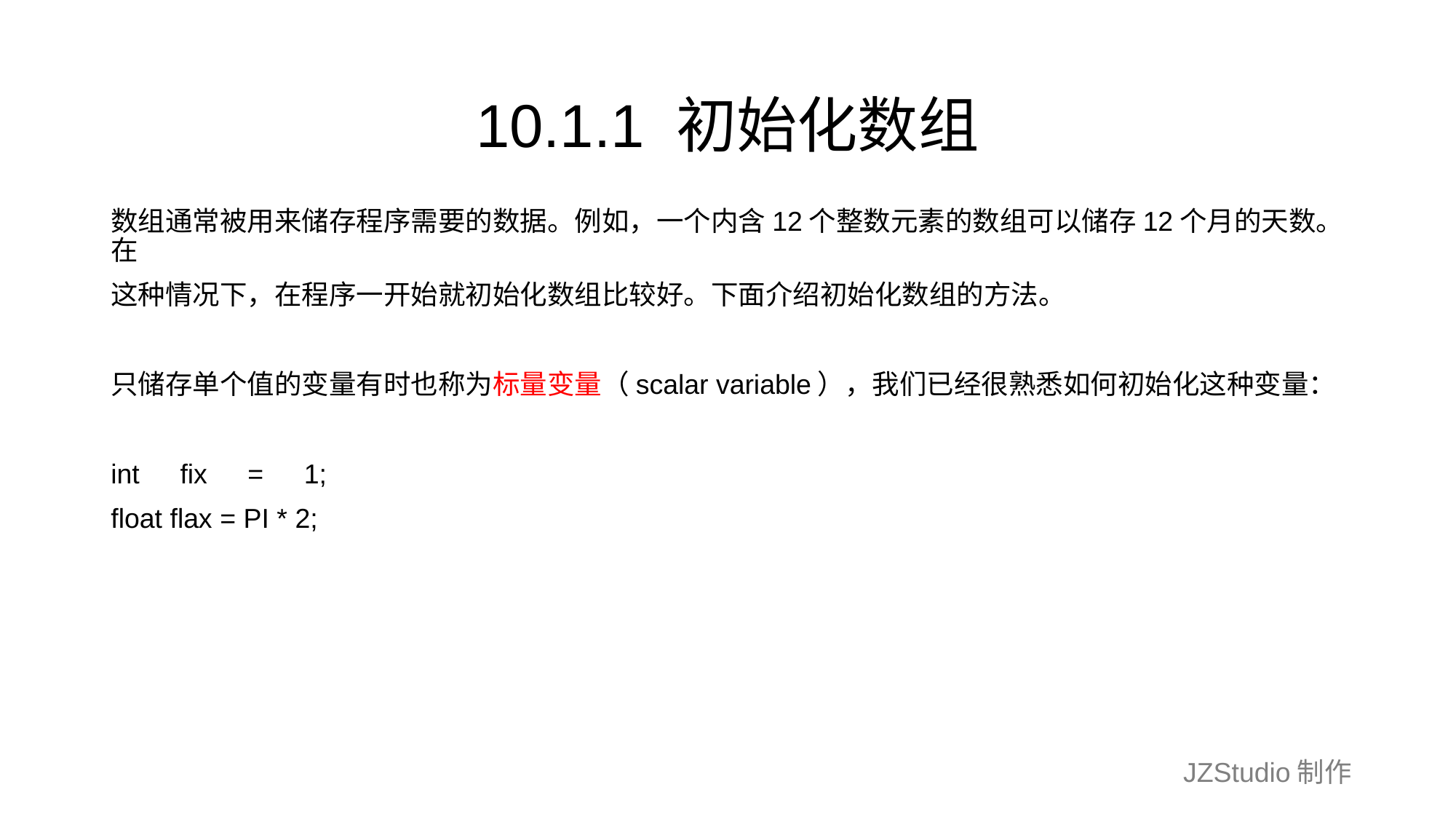

# 10.1.1 初始化数组
数组通常被用来储存程序需要的数据。例如，一个内含12个整数元素的数组可以储存12个月的天数。在
这种情况下，在程序一开始就初始化数组比较好。下面介绍初始化数组的方法。

只储存单个值的变量有时也称为标量变量（scalar variable），我们已经很熟悉如何初始化这种变量：

int　fix　=　1;
float flax = PI * 2;